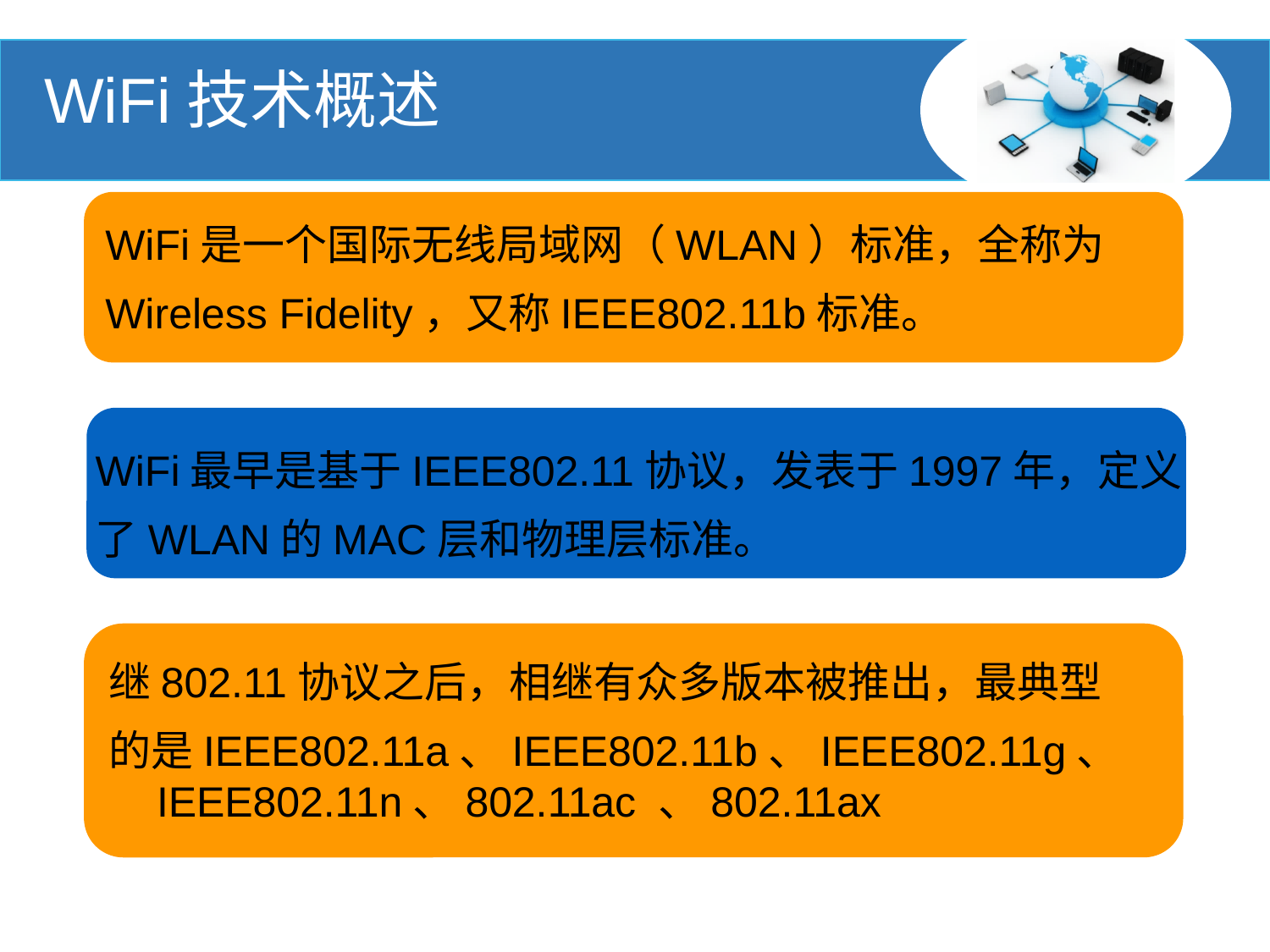

#

WiFi技术概述
WiFi是一个国际无线局域网（WLAN）标准，全称为
Wireless Fidelity，又称IEEE802.11b标准。

WiFi最早是基于IEEE802.11协议，发表于1997年，定义
了WLAN的MAC层和物理层标准。
继802.11协议之后，相继有众多版本被推出，最典型
的是IEEE802.11a、IEEE802.11b、IEEE802.11g、
    IEEE802.11n、802.11ac 、802.11ax